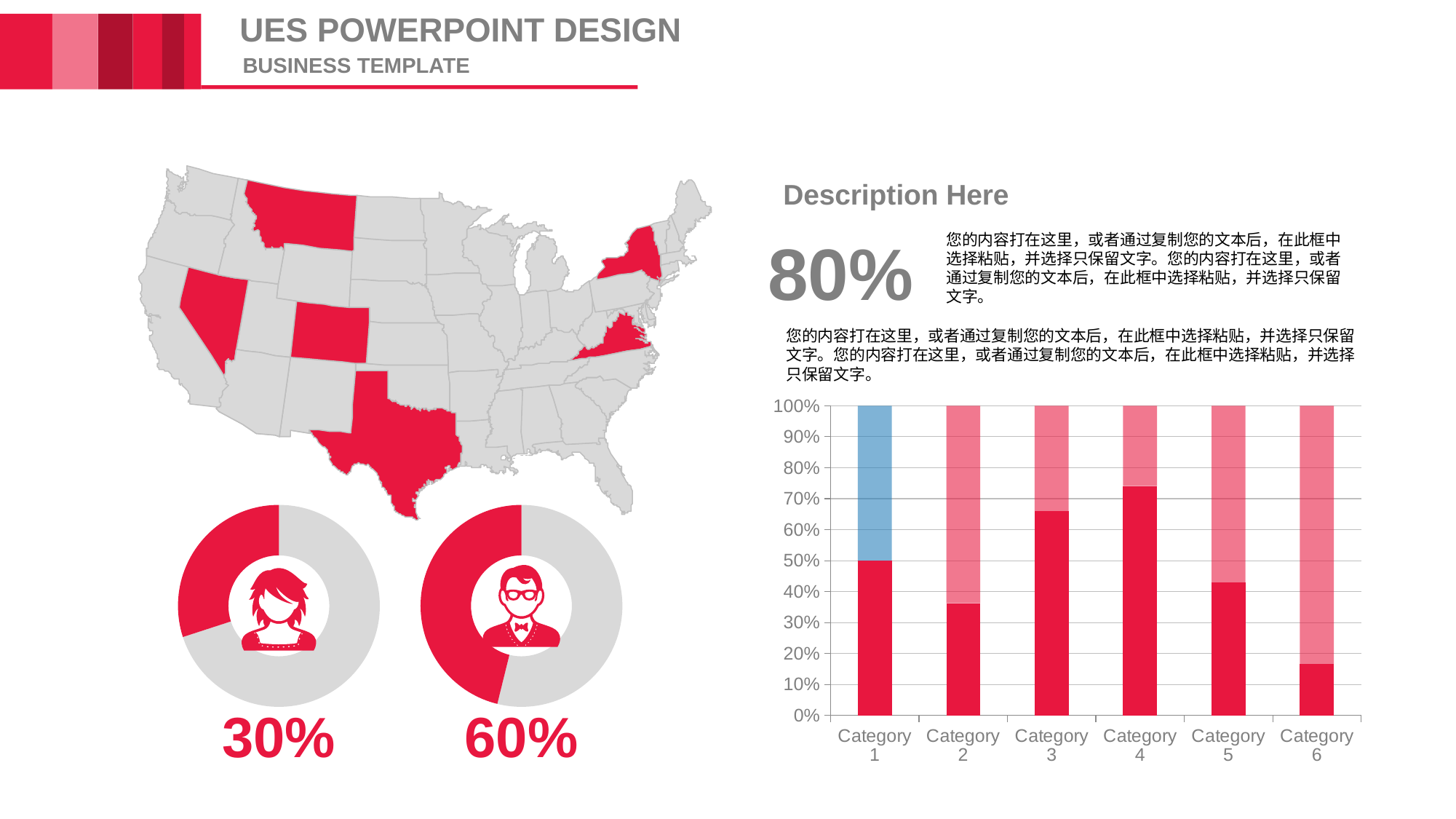

# UES POWERPOINT DESIGN
BUSINESS TEMPLATE

Description Here
80%
您的内容打在这里，或者通过复制您的文本后，在此框中选择粘贴，并选择只保留文字。您的内容打在这里，或者通过复制您的文本后，在此框中选择粘贴，并选择只保留文字。
您的内容打在这里，或者通过复制您的文本后，在此框中选择粘贴，并选择只保留文字。您的内容打在这里，或者通过复制您的文本后，在此框中选择粘贴，并选择只保留文字。

### Chart

| Category | Series 1 | Series 2 |
|---|---|---|
| Category 1 | 2.0 | 2.0 |
| Category 2 | 2.5 | 4.4 |
| Category 3 | 3.5 | 1.8 |
| Category 4 | 8.0 | 2.8 |
| Category 5 | 6.0 | 8.0 |
| Category 6 | 2.0 | 10.0 |

### Chart

| Category | Sales |
|---|---|
| 1st Qtr | 70.0 |
| 2nd Qtr | 30.0 |

### Chart

| Category | Sales |
|---|---|
| 1st Qtr | 70.0 |
| 2nd Qtr | 60.0 |

30%
60%